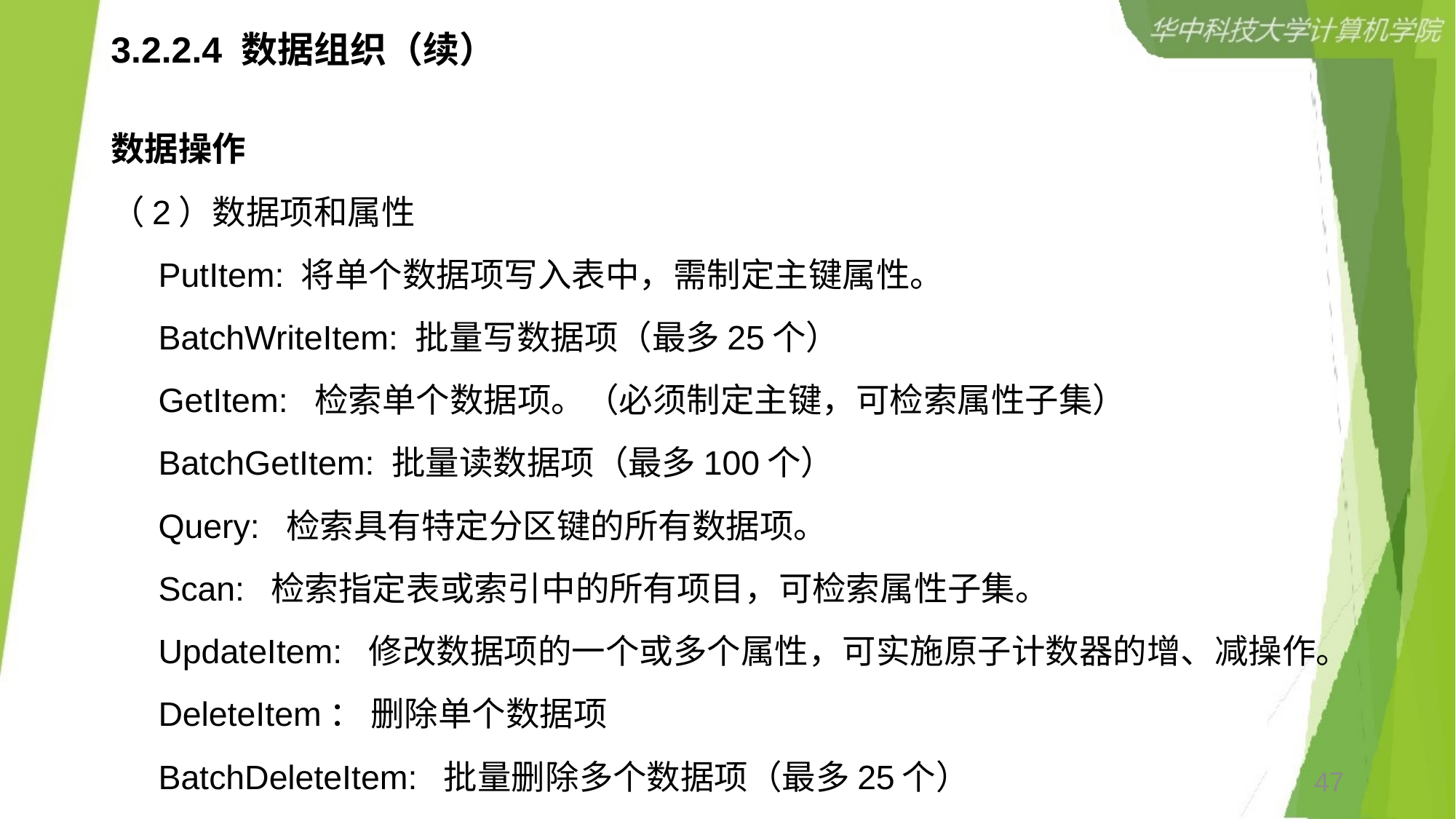

# 3.2.2.4 数据组织（续）
数据操作
（2）数据项和属性
     PutItem: 将单个数据项写入表中，需制定主键属性。
     BatchWriteItem: 批量写数据项（最多25个）
     GetItem:  检索单个数据项。（必须制定主键，可检索属性子集）
     BatchGetItem: 批量读数据项（最多100个）
     Query:  检索具有特定分区键的所有数据项。
     Scan:  检索指定表或索引中的所有项目，可检索属性子集。
     UpdateItem:  修改数据项的一个或多个属性，可实施原子计数器的增、减操作。
     DeleteItem： 删除单个数据项
     BatchDeleteItem:  批量删除多个数据项（最多25个）
47